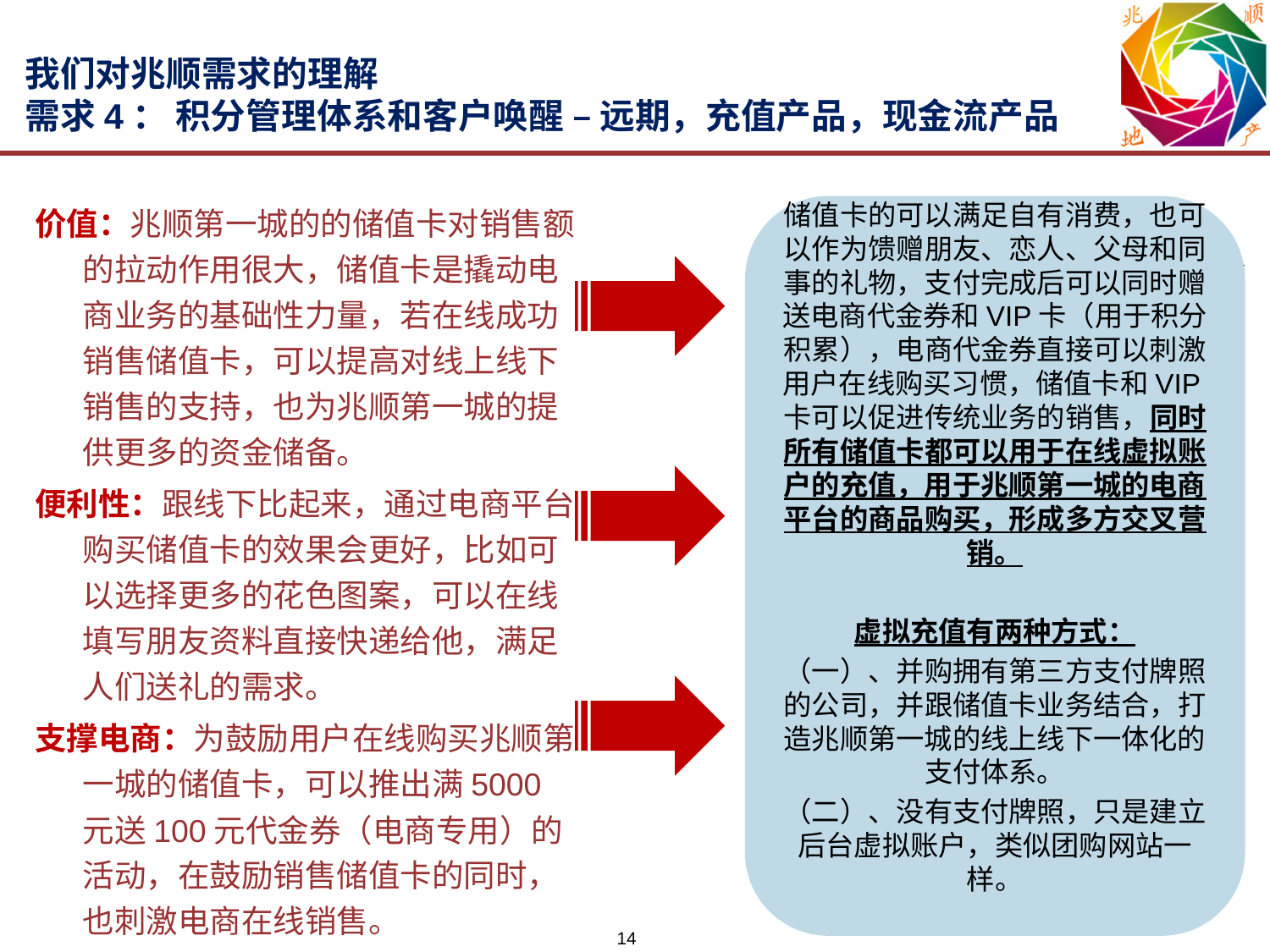

# 我们对兆顺需求的理解 需求4： 积分管理体系和客户唤醒 – 远期，充值产品，现金流产品
价值：兆顺第一城的的储值卡对销售额的拉动作用很大，储值卡是撬动电商业务的基础性力量，若在线成功销售储值卡，可以提高对线上线下销售的支持，也为兆顺第一城的提供更多的资金储备。
便利性：跟线下比起来，通过电商平台购买储值卡的效果会更好，比如可以选择更多的花色图案，可以在线填写朋友资料直接快递给他，满足人们送礼的需求。
支撑电商：为鼓励用户在线购买兆顺第一城的储值卡，可以推出满5000元送100元代金券（电商专用）的活动，在鼓励销售储值卡的同时，也刺激电商在线销售。

储值卡的可以满足自有消费，也可以作为馈赠朋友、恋人、父母和同事的礼物，支付完成后可以同时赠送电商代金券和VIP卡（用于积分积累），电商代金券直接可以刺激用户在线购买习惯，储值卡和VIP卡可以促进传统业务的销售，同时所有储值卡都可以用于在线虚拟账户的充值，用于兆顺第一城的电商平台的商品购买，形成多方交叉营销。

虚拟充值有两种方式：
（一）、并购拥有第三方支付牌照的公司，并跟储值卡业务结合，打造兆顺第一城的线上线下一体化的支付体系。
（二）、没有支付牌照，只是建立后台虚拟账户，类似团购网站一样。

14